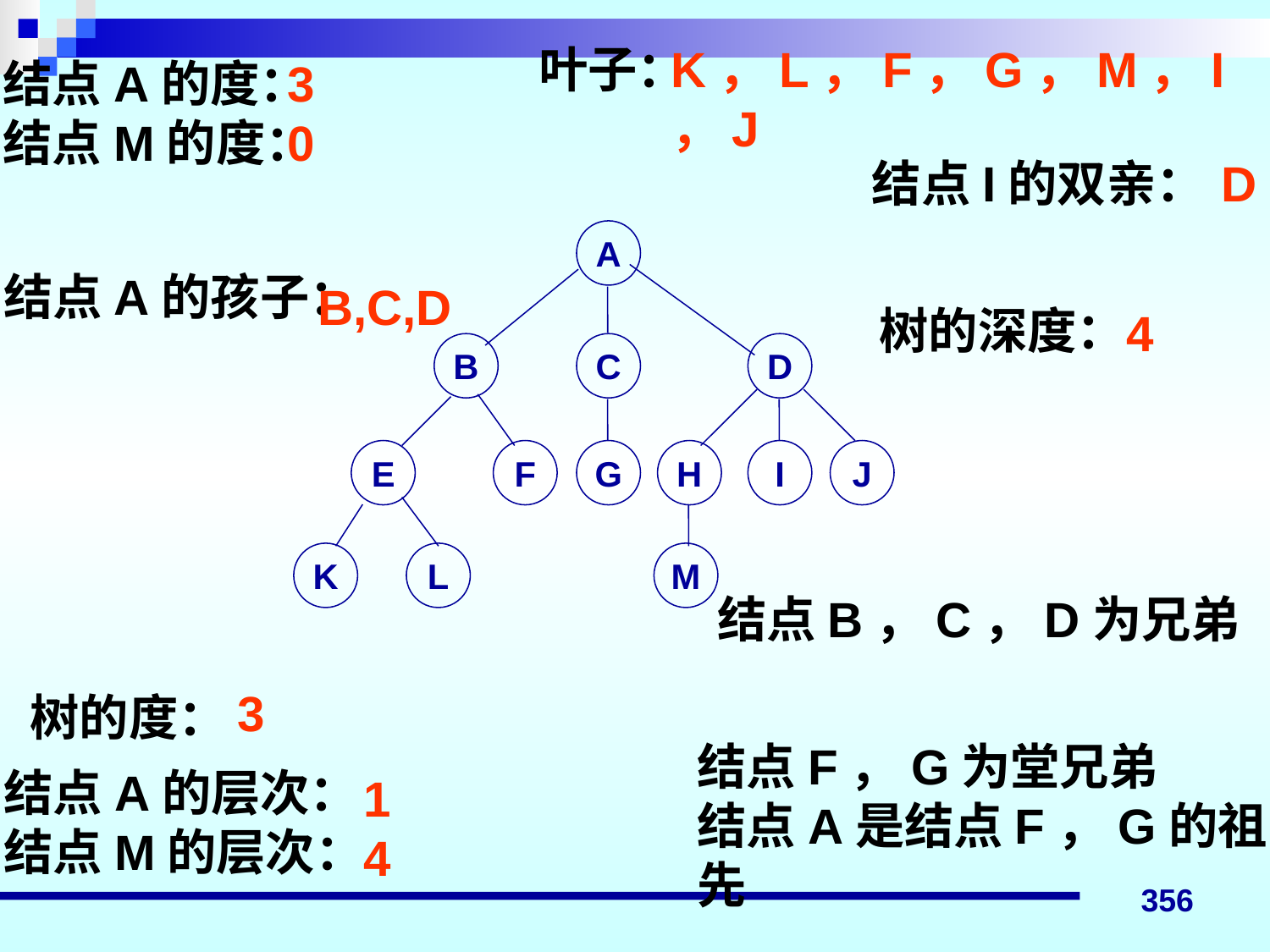

叶子：
K，L，F，G，M，I，J
结点A的度：
结点M的度：
3
0
结点I的双亲：
D

A

B
C
D

E
F
G
H
I
J

K
L
M
结点A的孩子：
B,C,D

树的深度：
4
结点B，C，D为兄弟
3
树的度：
结点F，G为堂兄弟
结点A是结点F，G的祖先
结点A的层次：
结点M的层次：
1
4
356